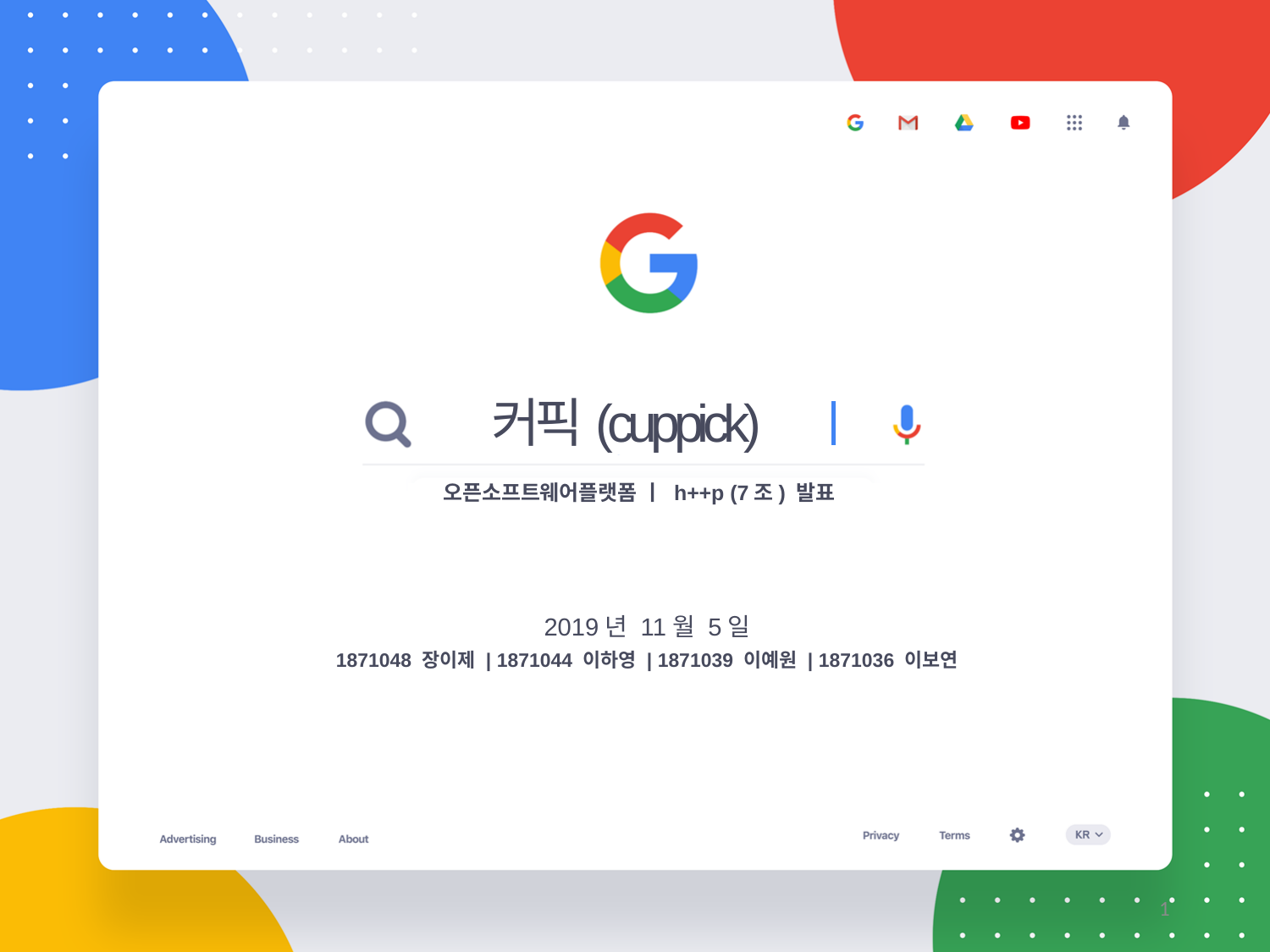

커픽(cuppick)

오픈소프트웨어플랫폼 ㅣ h++p (7조) 발표

2019년 11월 5일
1871048 장이제 | 1871044 이하영 | 1871039 이예원 | 1871036 이보연
1